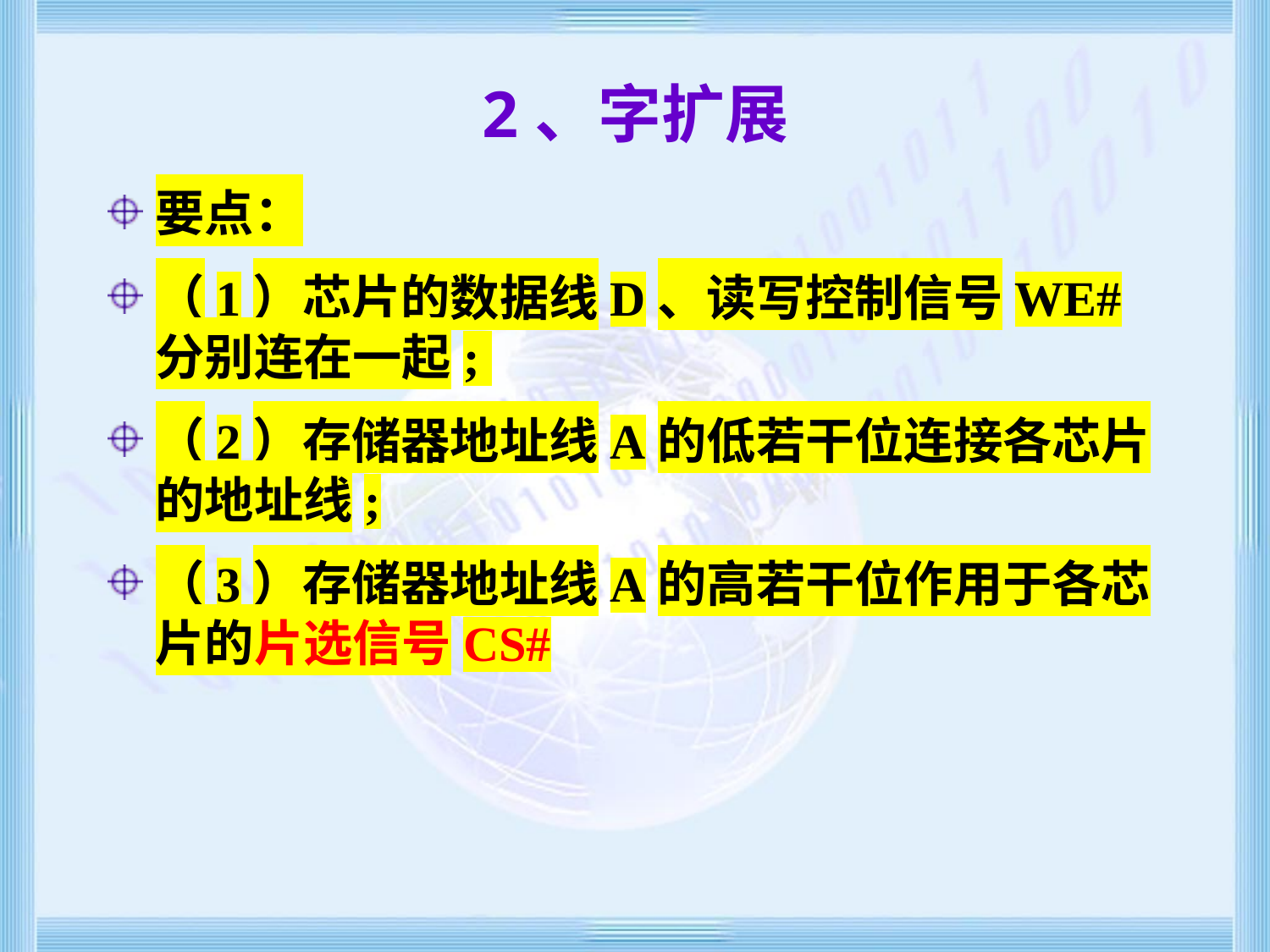

# 2、字扩展
要点：
（1）芯片的数据线D、读写控制信号WE#分别连在一起;
（2）存储器地址线A的低若干位连接各芯片的地址线;
（3）存储器地址线A的高若干位作用于各芯片的片选信号CS#
91